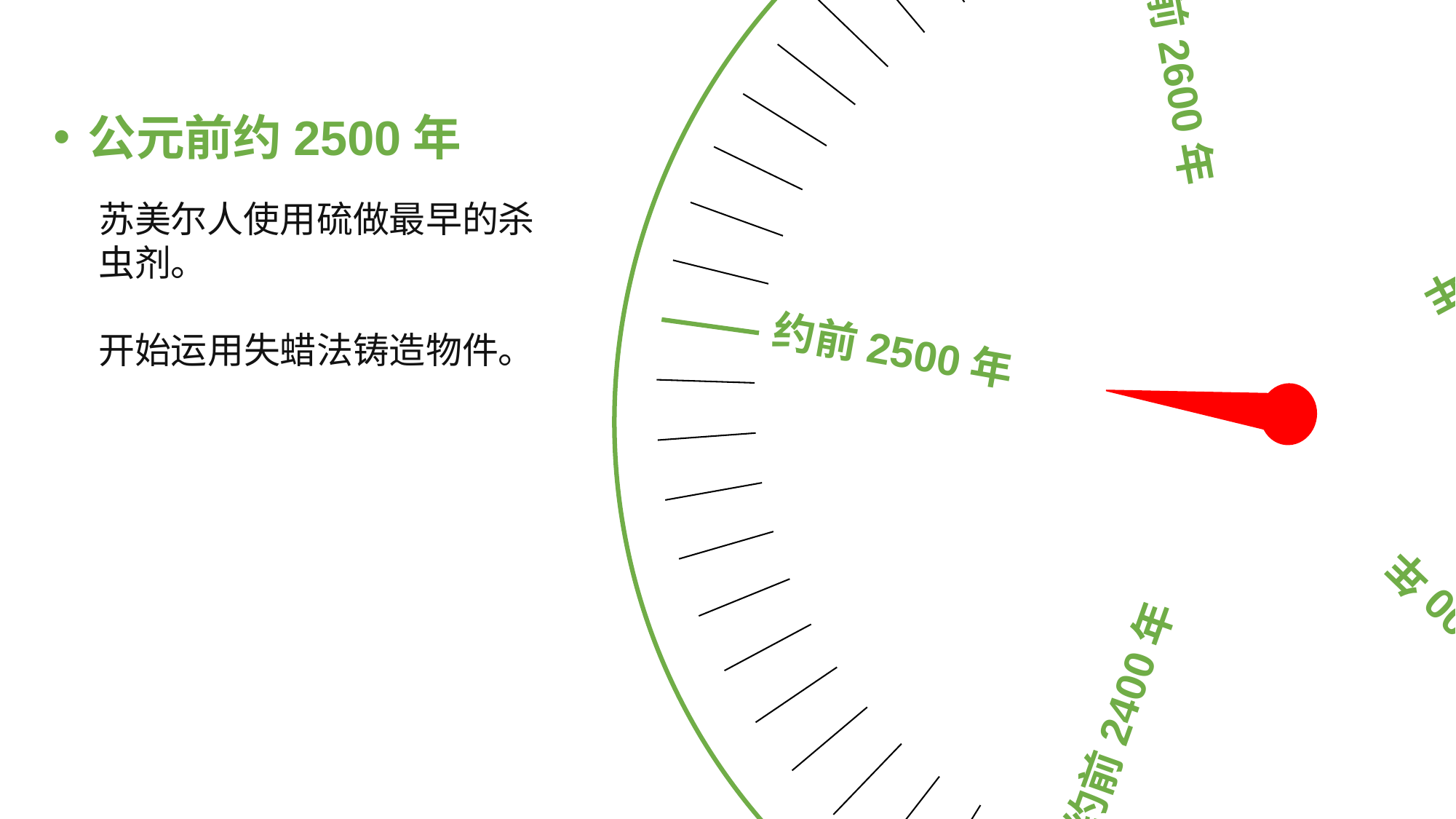

约前2000年
约前2300年
约前2600年
约前2400年
约前2500年
公元前约2500年
苏美尔人使用硫做最早的杀虫剂。

开始运用失蜡法铸造物件。